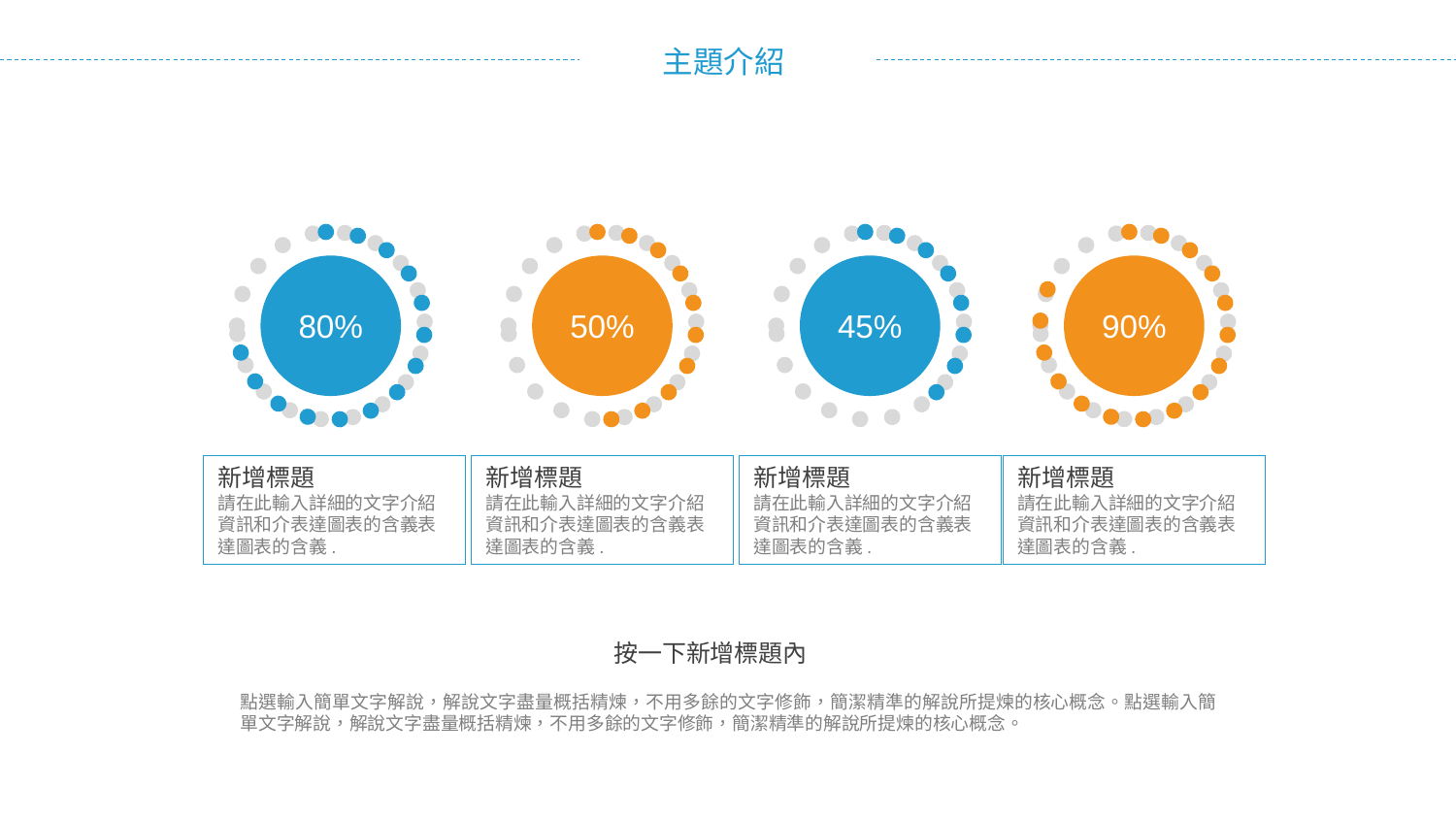

80%
50%
45%
90%
新增標題
請在此輸入詳細的文字介紹資訊和介表達圖表的含義表達圖表的含義.
新增標題
請在此輸入詳細的文字介紹資訊和介表達圖表的含義表達圖表的含義.
新增標題
請在此輸入詳細的文字介紹資訊和介表達圖表的含義表達圖表的含義.
新增標題
請在此輸入詳細的文字介紹資訊和介表達圖表的含義表達圖表的含義.
按一下新增標題內
點選輸入簡單文字解說，解說文字盡量概括精煉，不用多餘的文字修飾，簡潔精準的解說所提煉的核心概念。點選輸入簡單文字解說，解說文字盡量概括精煉，不用多餘的文字修飾，簡潔精準的解說所提煉的核心概念。